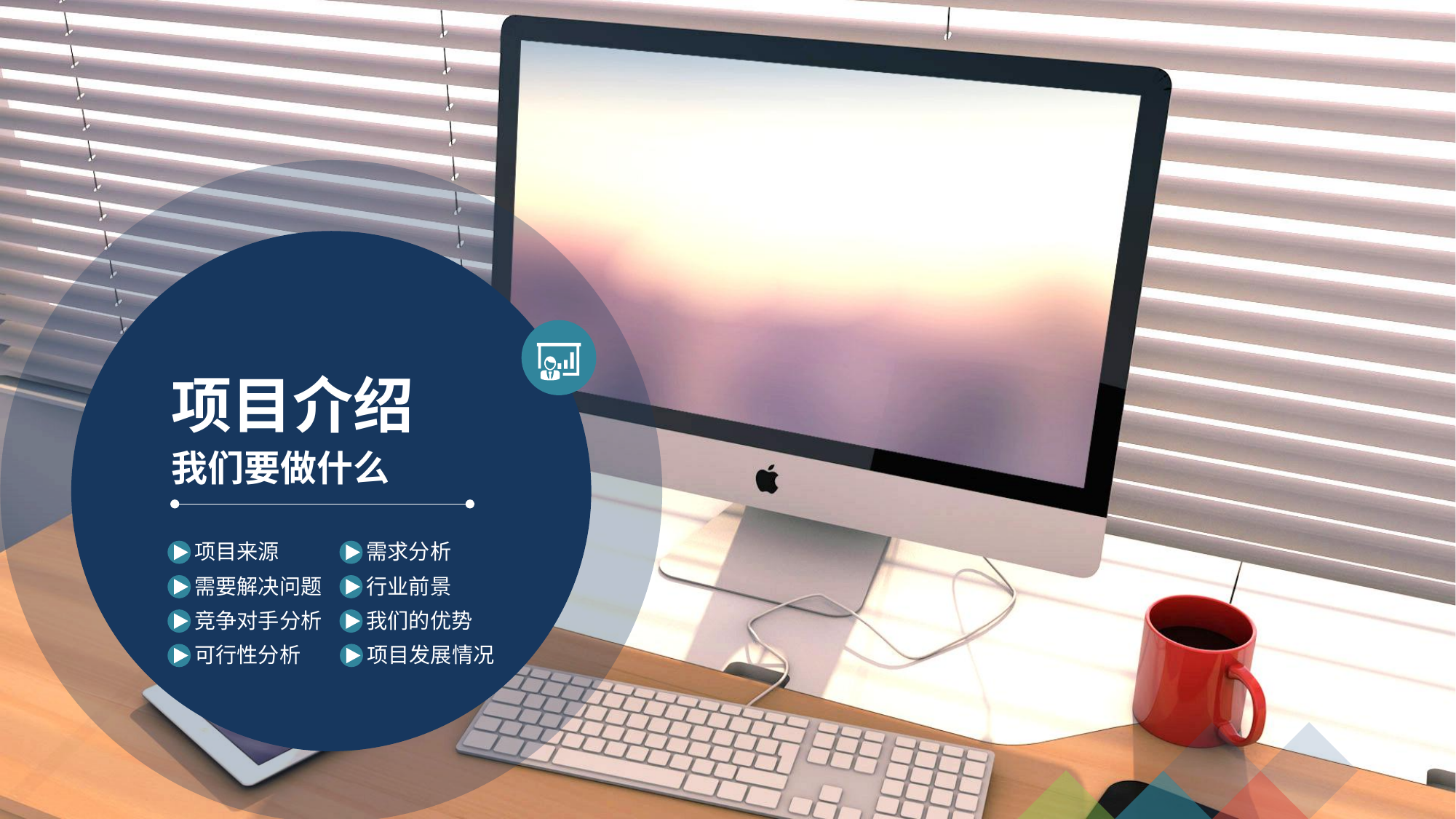

项目介绍
我们要做什么
项目来源

需求分析

需要解决问题

行业前景

竞争对手分析

我们的优势

项目发展情况

可行性分析